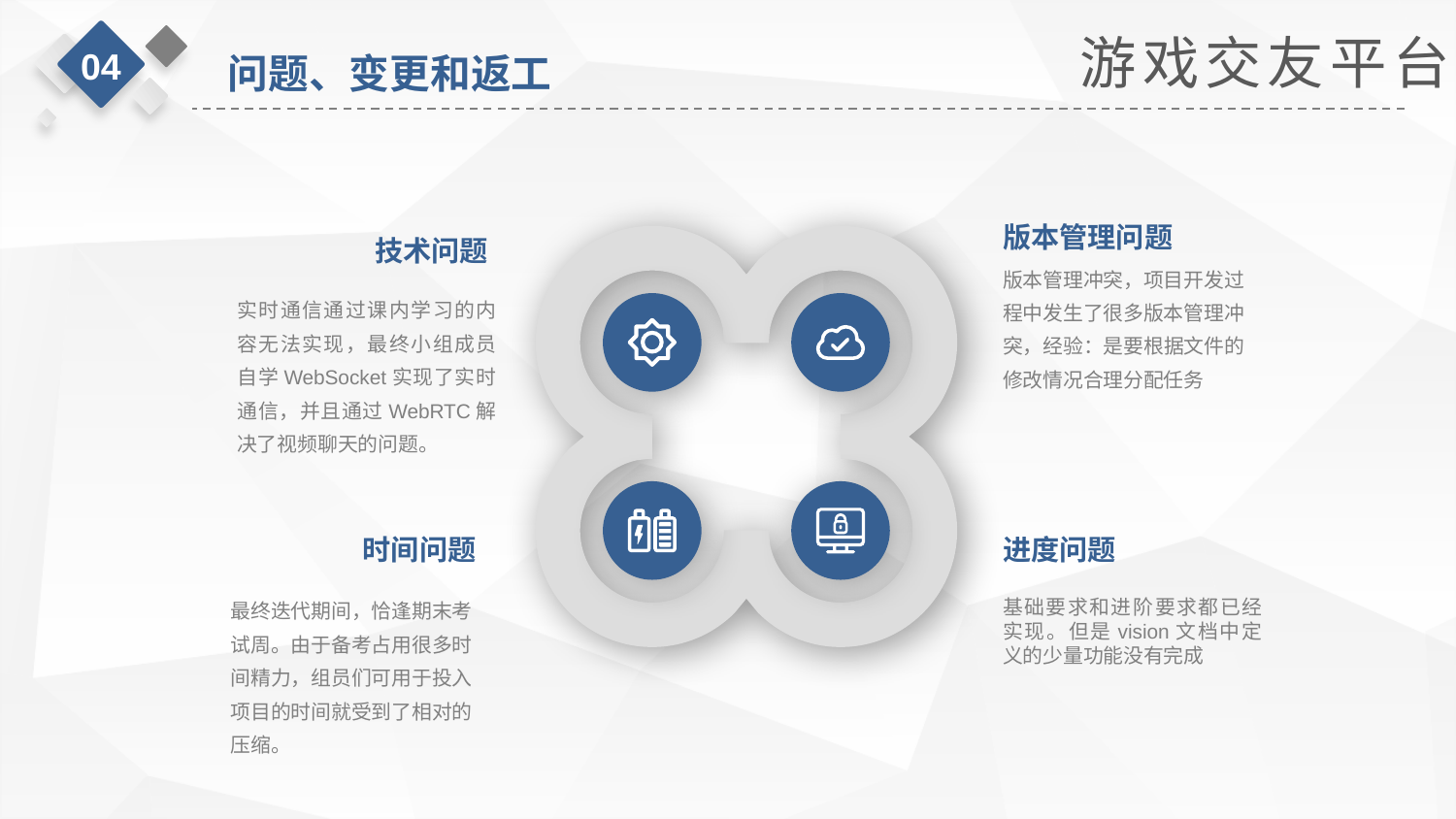

游戏交友平台

04

问题、变更和返工
版本管理问题
版本管理冲突，项目开发过程中发生了很多版本管理冲突，经验：是要根据文件的修改情况合理分配任务

技术问题

实时通信通过课内学习的内容无法实现，最终小组成员自学WebSocket实现了实时通信，并且通过WebRTC解决了视频聊天的问题。

时间问题
最终迭代期间，恰逢期末考试周。由于备考占用很多时间精力，组员们可用于投入项目的时间就受到了相对的压缩。
进度问题

基础要求和进阶要求都已经实现。但是vision文档中定义的少量功能没有完成